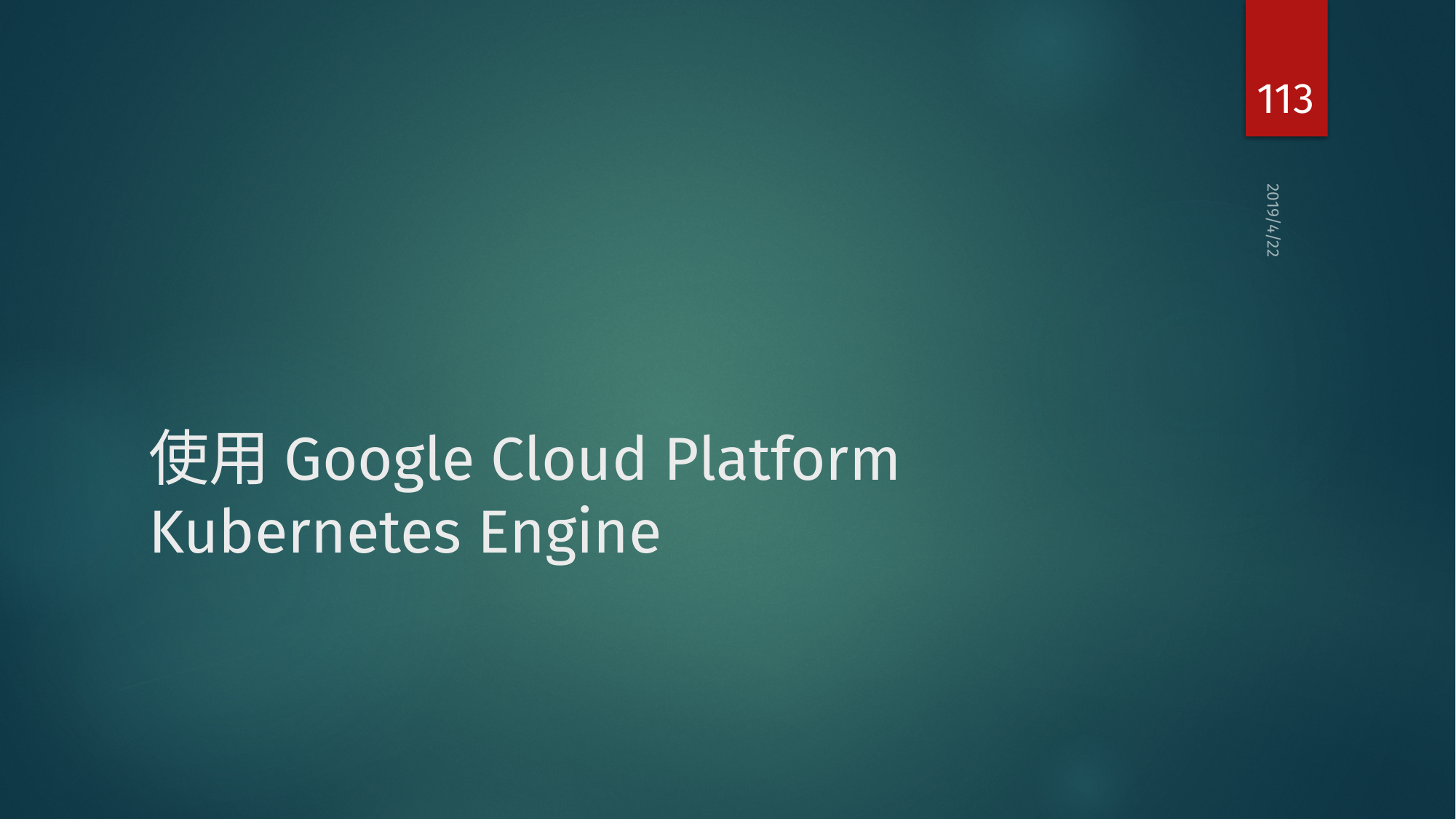

113
2019/4/22
# 使用Google Cloud Platform Kubernetes Engine